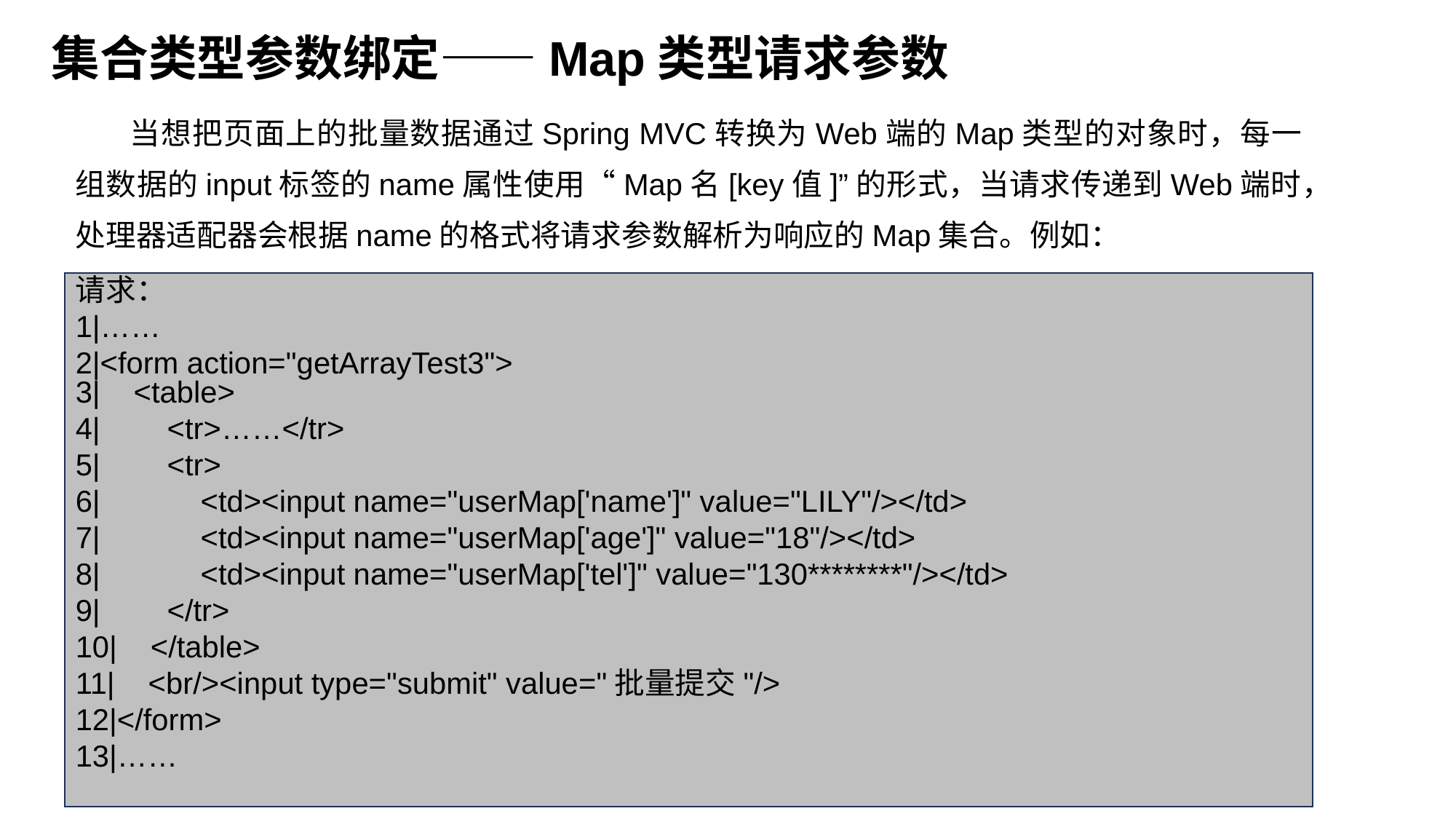

集合类型参数绑定——Map类型请求参数
当想把页面上的批量数据通过Spring MVC转换为Web端的Map类型的对象时，每一组数据的input标签的name属性使用“Map名[key值]”的形式，当请求传递到Web端时，处理器适配器会根据name的格式将请求参数解析为响应的Map集合。例如：
请求：
1|……
2|<form action="getArrayTest3">
3|    <table>
4|        <tr>……</tr>
5|        <tr>
6|            <td><input name="userMap['name']" value="LILY"/></td>
7|            <td><input name="userMap['age']" value="18"/></td>
8|            <td><input name="userMap['tel']" value="130********"/></td>
9|        </tr>
10|    </table>
11|    <br/><input type="submit" value="批量提交"/>
12|</form>
13|……